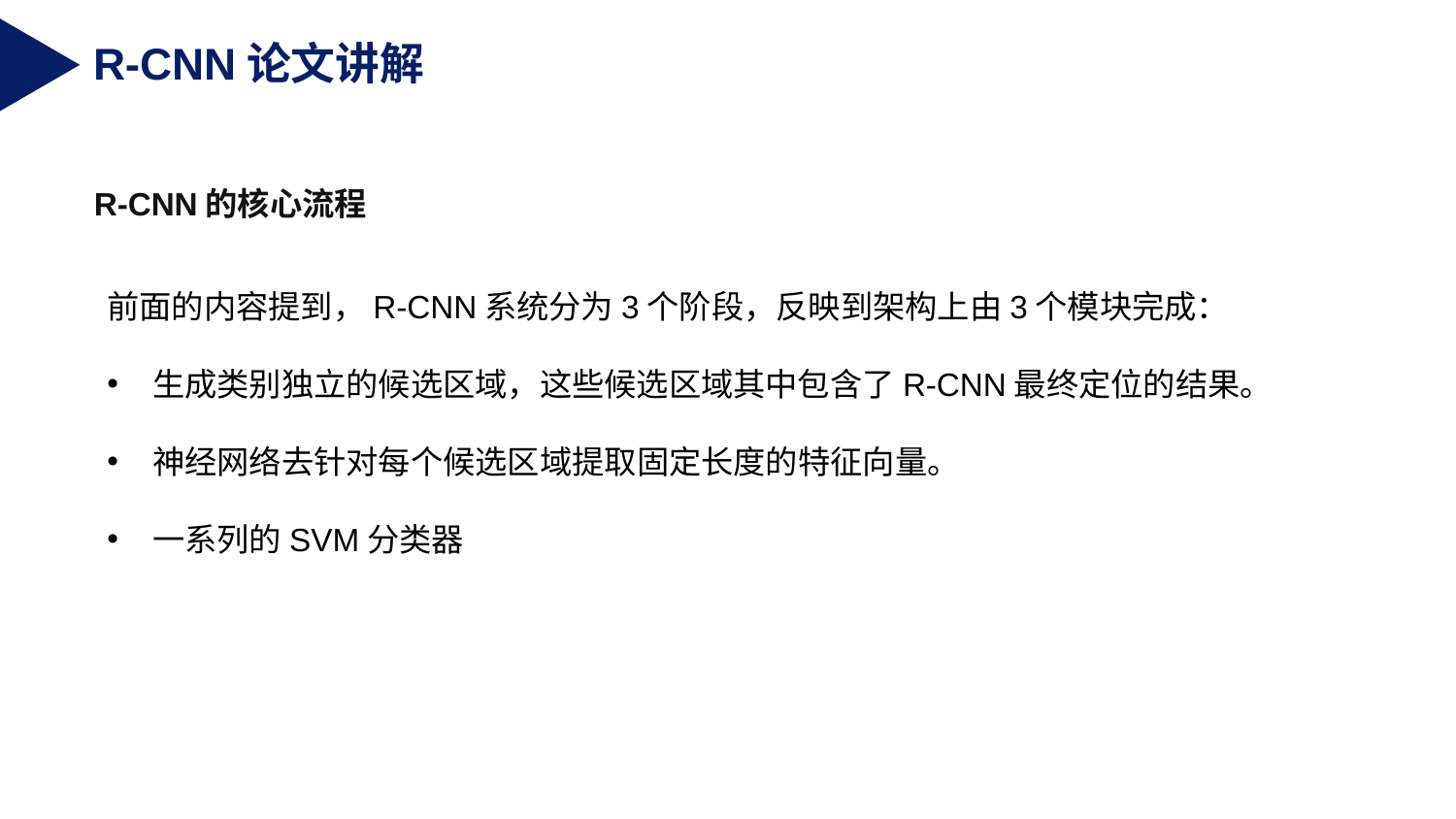

R-CNN论文讲解
R-CNN的核心流程
前面的内容提到，R-CNN系统分为3个阶段，反映到架构上由3个模块完成：
生成类别独立的候选区域，这些候选区域其中包含了R-CNN最终定位的结果。
神经网络去针对每个候选区域提取固定长度的特征向量。
一系列的SVM分类器